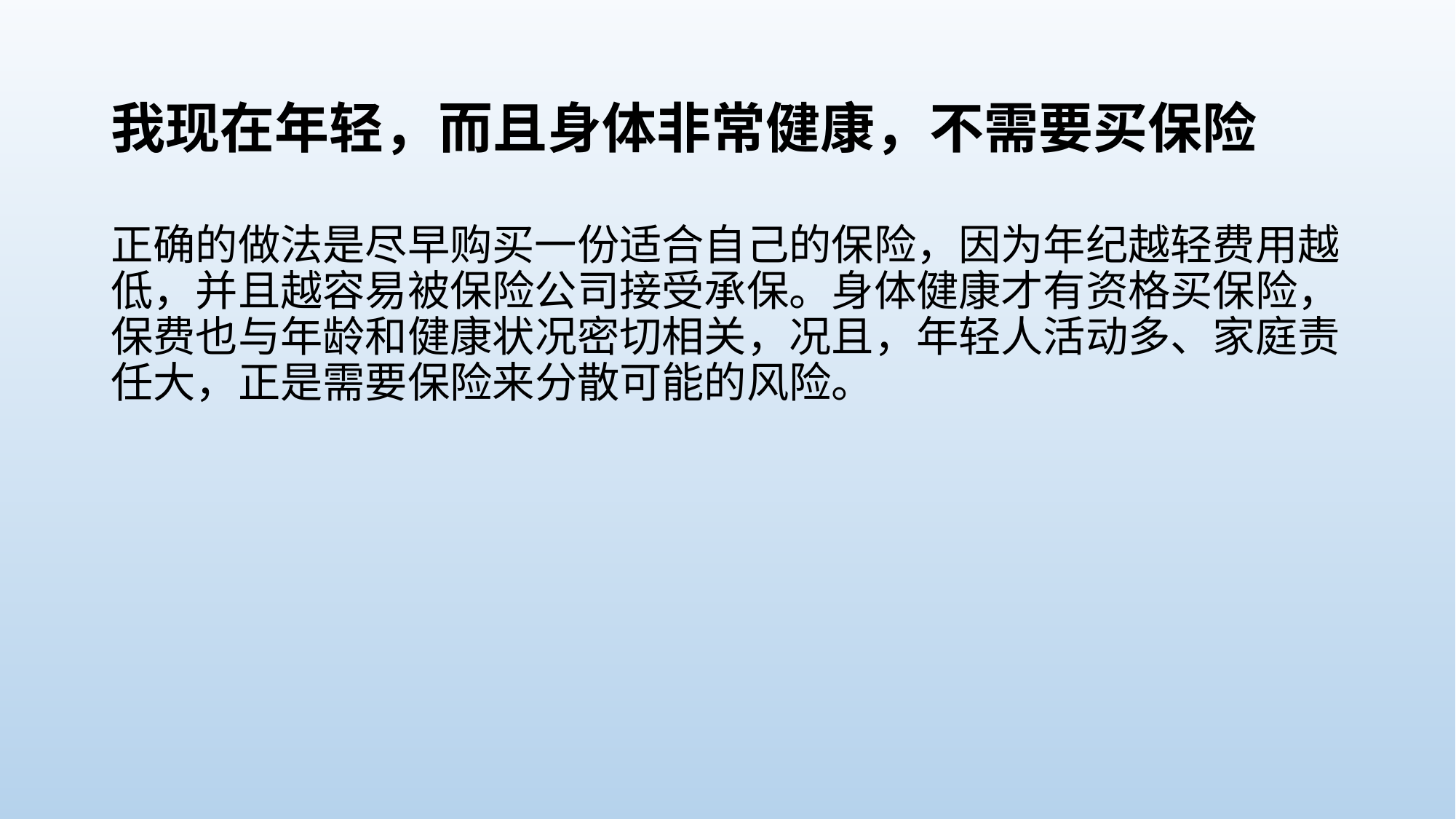

# 我现在年轻，而且身体非常健康，不需要买保险
正确的做法是尽早购买一份适合自己的保险，因为年纪越轻费用越低，并且越容易被保险公司接受承保。身体健康才有资格买保险，保费也与年龄和健康状况密切相关，况且，年轻人活动多、家庭责任大，正是需要保险来分散可能的风险。